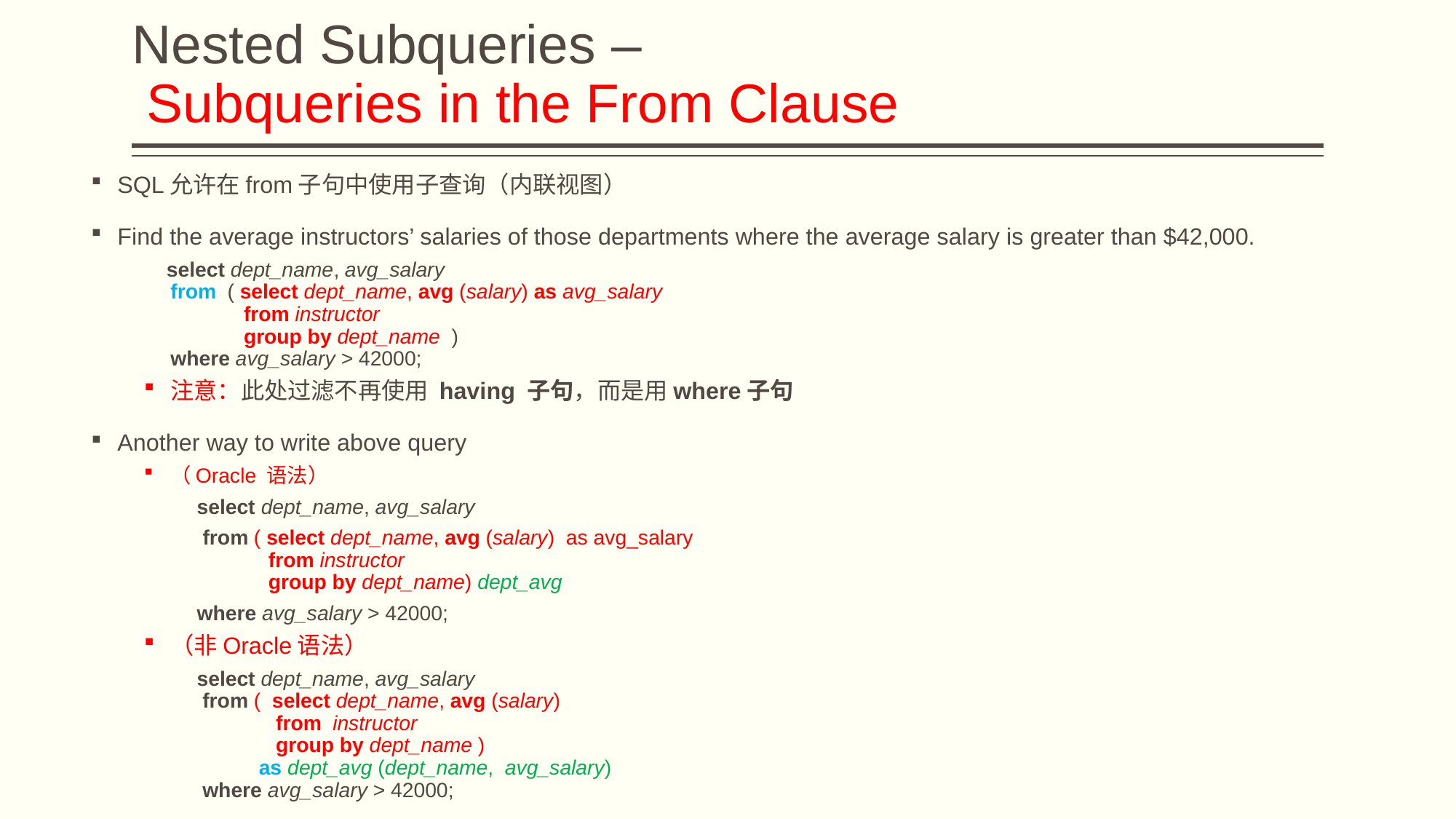

# Nested Subqueries – Subqueries in the From Clause
SQL允许在from子句中使用子查询（内联视图）
Find the average instructors’ salaries of those departments where the average salary is greater than $42,000.
    select dept_name, avg_salary
from  ( select dept_name, avg (salary) as avg_salary
             from instructor
             group by dept_name  )
where avg_salary > 42000;
注意：此处过滤不再使用 having 子句，而是用where子句
Another way to write above query
（Oracle 语法）
select dept_name, avg_salary
 from ( select dept_name, avg (salary)  as avg_salary
        from instructor
        group by dept_name) dept_avg
where avg_salary > 42000;
（非Oracle语法）
select dept_name, avg_salary
 from (  select dept_name, avg (salary)
              from  instructor
              group by dept_name )
           as dept_avg (dept_name,  avg_salary)
 where avg_salary > 42000;